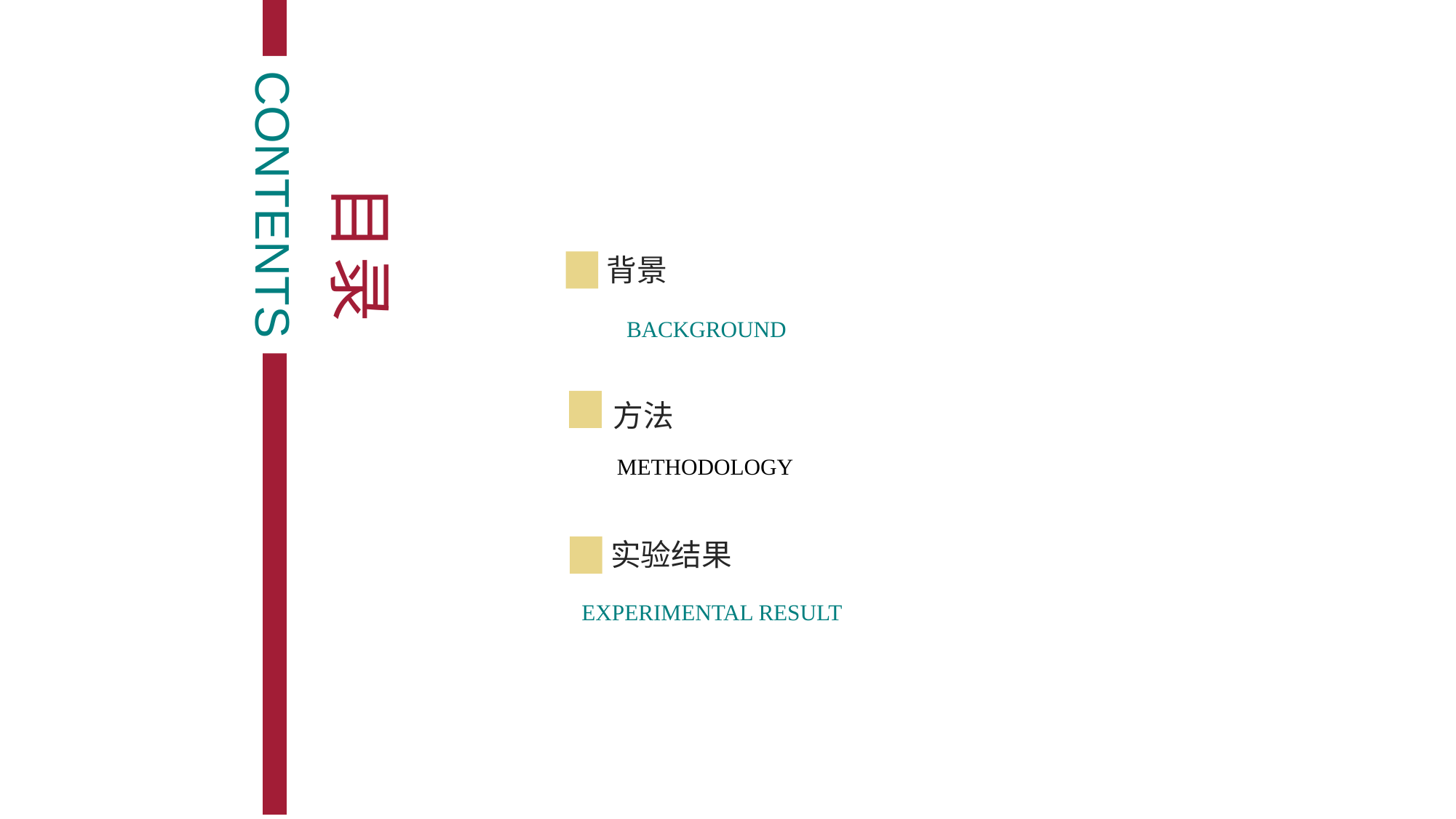

CONTENTS
目录
背景

BACKGROUND
方法

METHODOLOGY
实验结果

EXPERIMENTAL RESULT